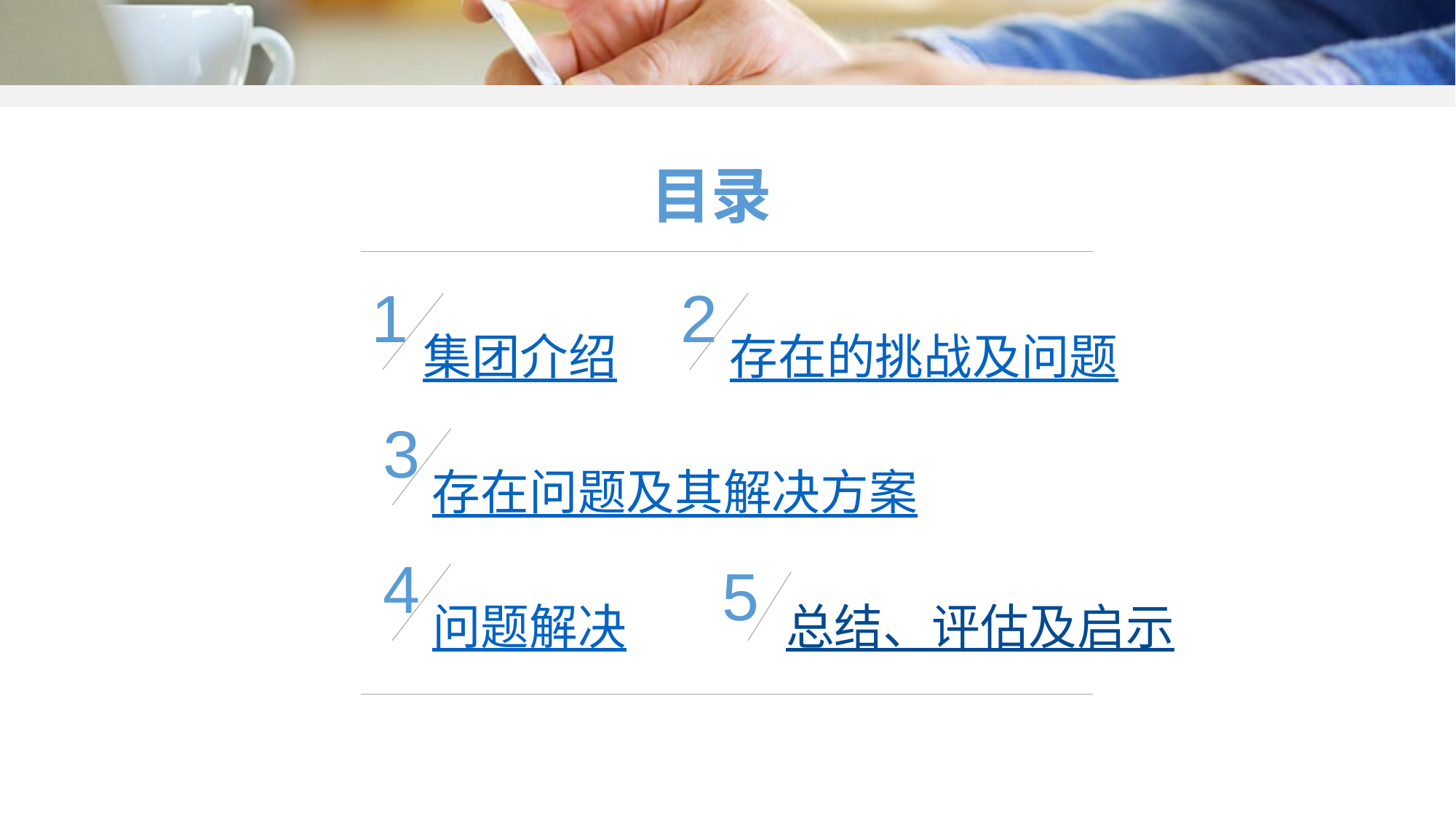

目录
2
存在的挑战及问题
1
集团介绍
3
存在问题及其解决方案
4
问题解决
5
总结、评估及启示